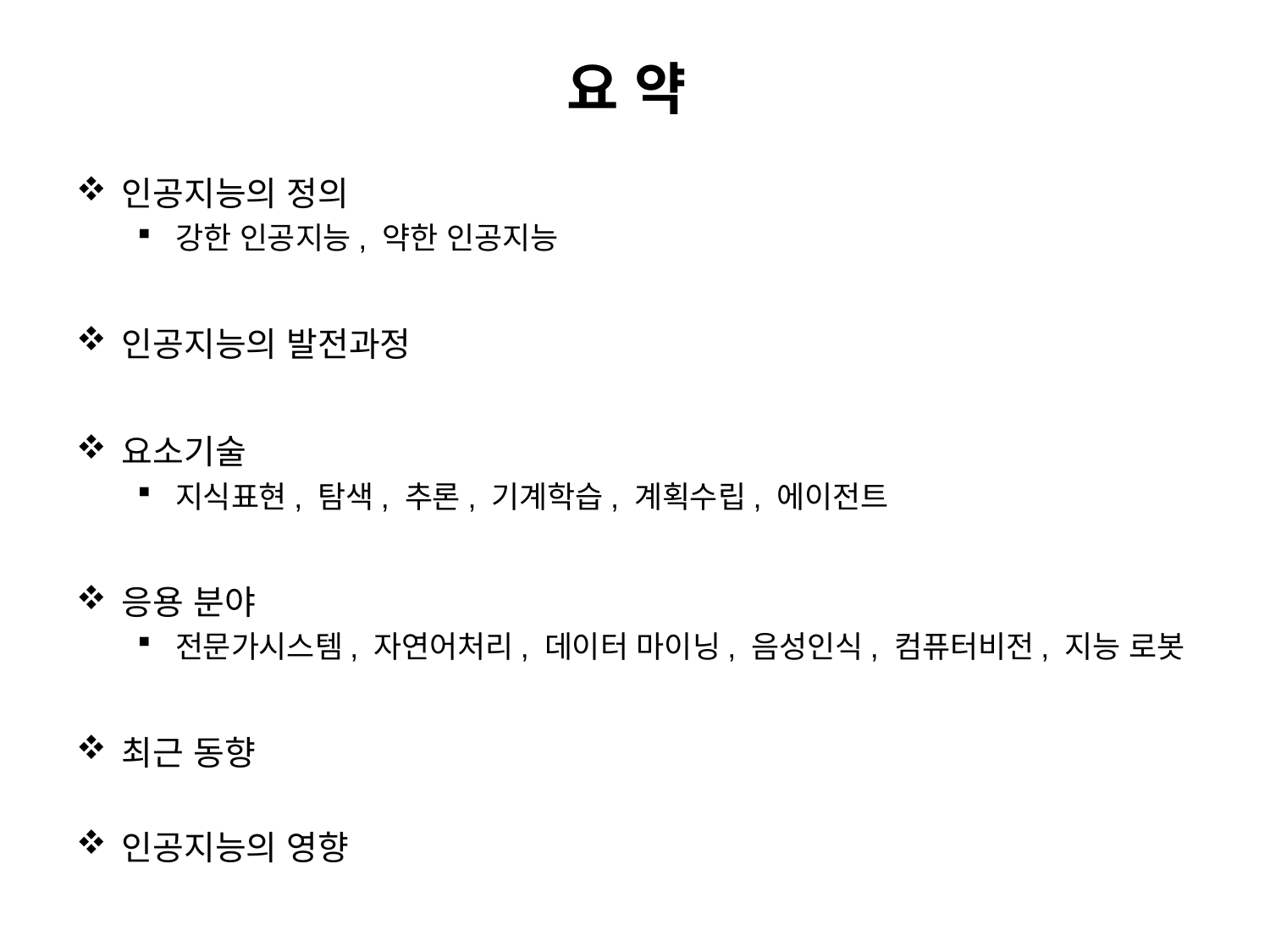

# 요 약
인공지능의 정의
강한 인공지능, 약한 인공지능

인공지능의 발전과정

요소기술
지식표현, 탐색, 추론, 기계학습, 계획수립, 에이전트

응용 분야
전문가시스템, 자연어처리, 데이터 마이닝, 음성인식, 컴퓨터비전, 지능 로봇

최근 동향

인공지능의 영향